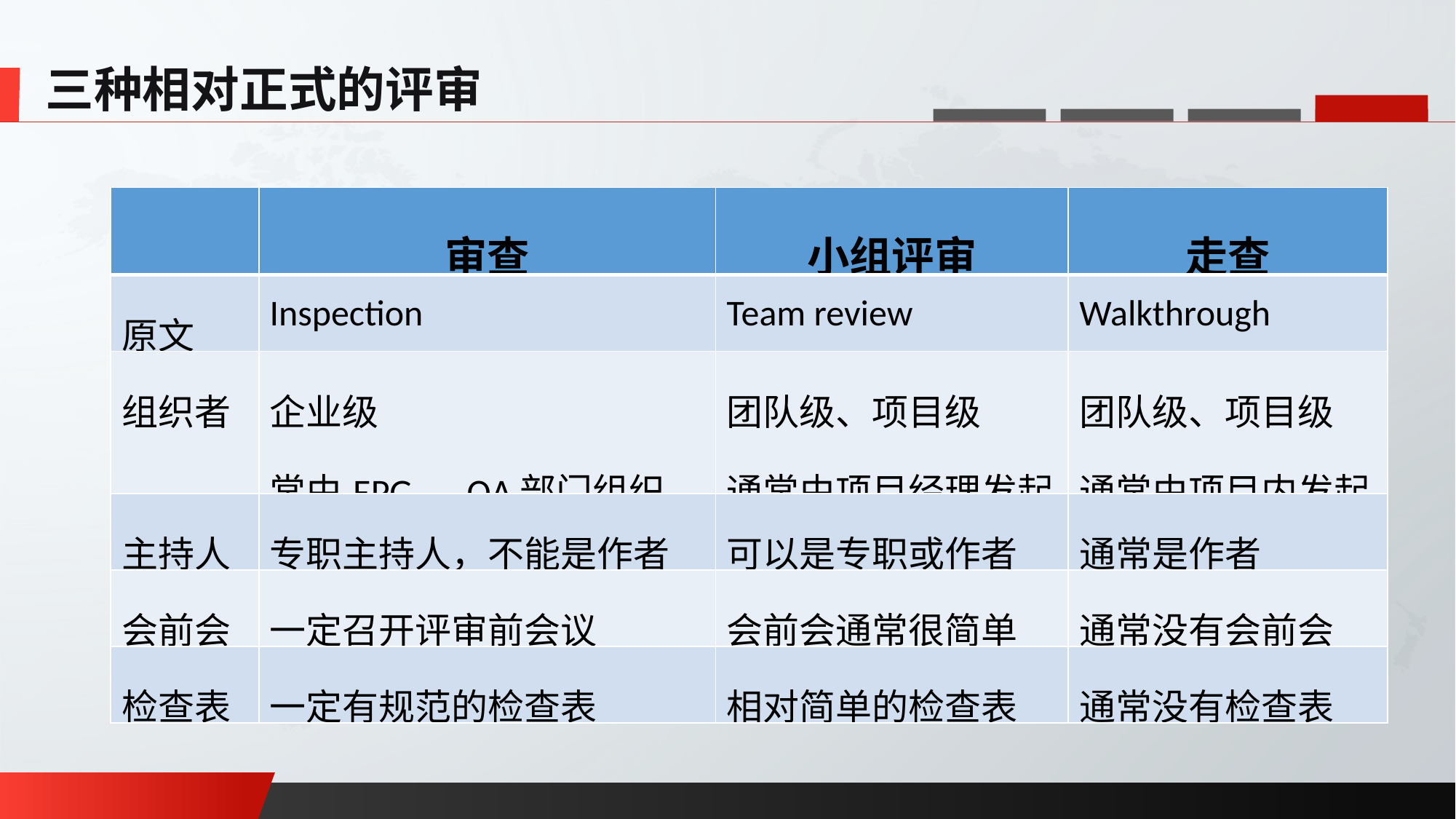

三种相对正式的评审

|  | 审查 | 小组评审 | 走查 |
| --- | --- | --- | --- |
| 原文 | Inspection | Team review | Walkthrough |
| 组织者 | 企业级 常由EPG、QA部门组织 | 团队级、项目级 通常由项目经理发起 | 团队级、项目级 通常由项目内发起 |
| 主持人 | 专职主持人，不能是作者 | 可以是专职或作者 | 通常是作者 |
| 会前会 | 一定召开评审前会议 | 会前会通常很简单 | 通常没有会前会 |
| 检查表 | 一定有规范的检查表 | 相对简单的检查表 | 通常没有检查表 |